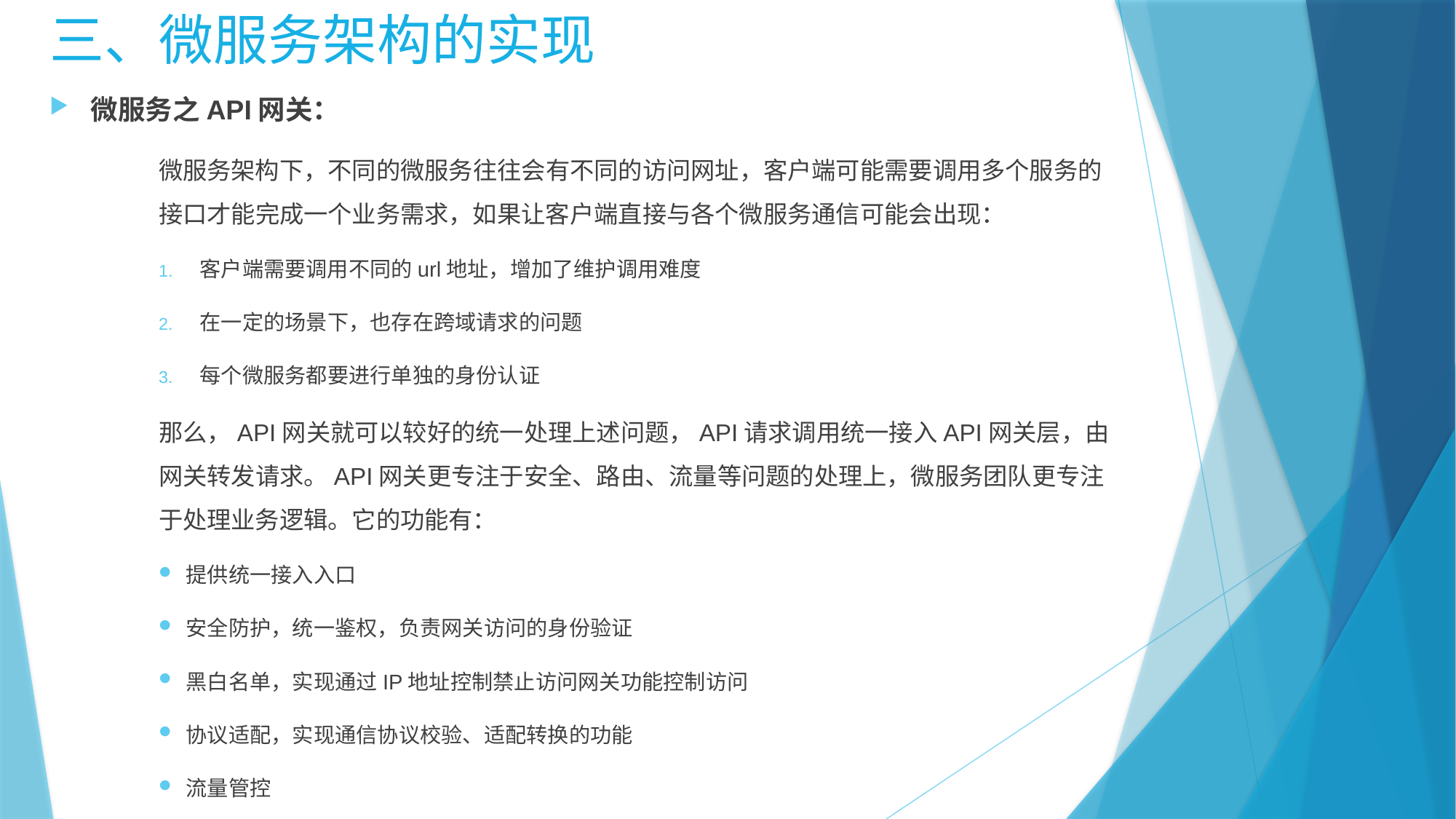

三、微服务架构的实现
微服务之API网关：
微服务架构下，不同的微服务往往会有不同的访问网址，客户端可能需要调用多个服务的接口才能完成一个业务需求，如果让客户端直接与各个微服务通信可能会出现：
客户端需要调用不同的url地址，增加了维护调用难度
在一定的场景下，也存在跨域请求的问题
每个微服务都要进行单独的身份认证
那么，API网关就可以较好的统一处理上述问题，API请求调用统一接入API网关层，由网关转发请求。API网关更专注于安全、路由、流量等问题的处理上，微服务团队更专注于处理业务逻辑。它的功能有：
提供统一接入入口
安全防护，统一鉴权，负责网关访问的身份验证
黑白名单，实现通过IP地址控制禁止访问网关功能控制访问
协议适配，实现通信协议校验、适配转换的功能
流量管控